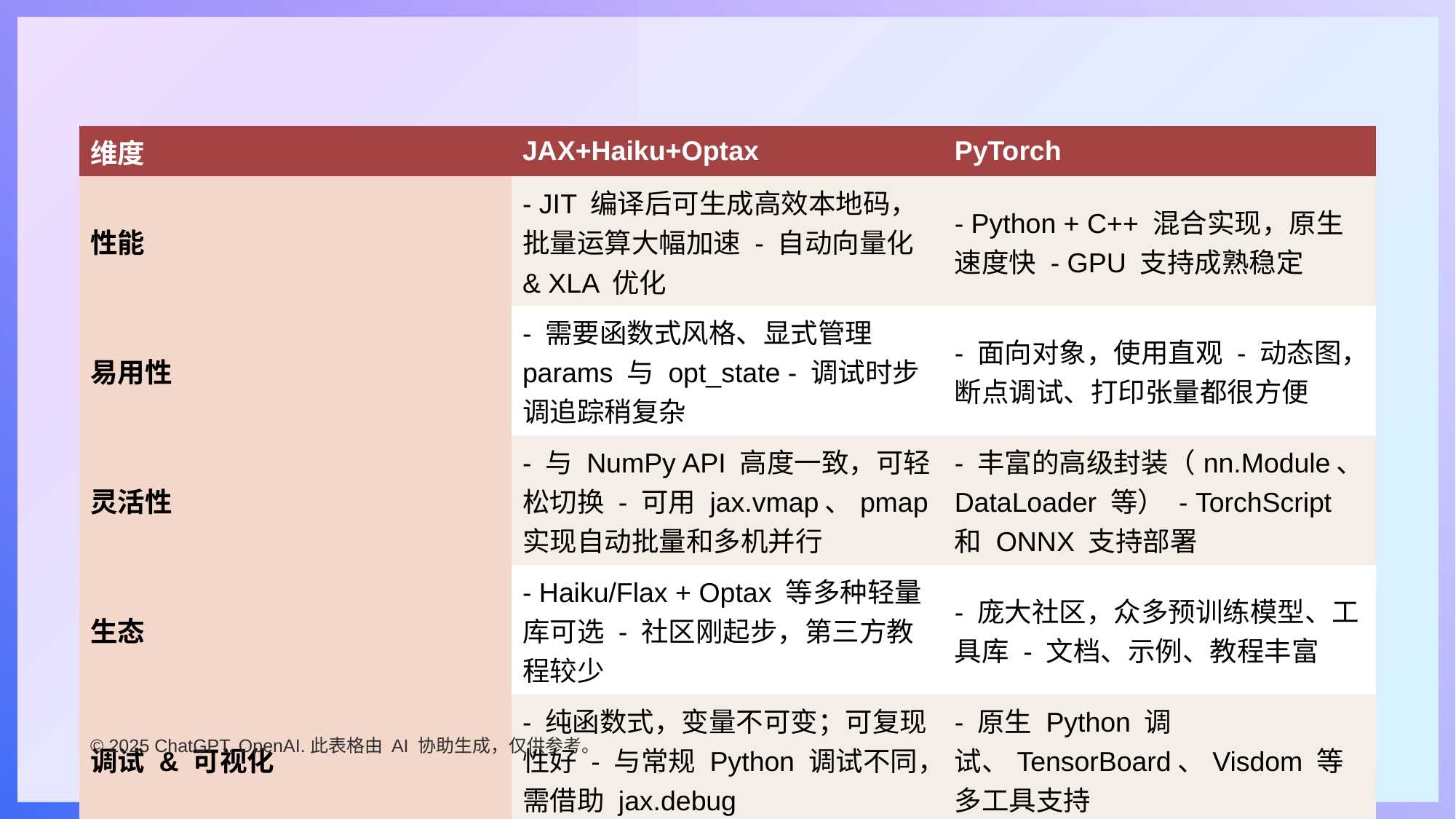

| 维度 | JAX+Haiku+Optax | PyTorch |
| --- | --- | --- |
| 性能 | - JIT 编译后可生成高效本地码，批量运算大幅加速 - 自动向量化 & XLA 优化 | - Python + C++ 混合实现，原生速度快 - GPU 支持成熟稳定 |
| 易用性 | - 需要函数式风格、显式管理 params 与 opt\_state - 调试时步调追踪稍复杂 | - 面向对象，使用直观 - 动态图，断点调试、打印张量都很方便 |
| 灵活性 | - 与 NumPy API 高度一致，可轻松切换 - 可用 jax.vmap、pmap 实现自动批量和多机并行 | - 丰富的高级封装（nn.Module、DataLoader 等） - TorchScript 和 ONNX 支持部署 |
| 生态 | - Haiku/Flax + Optax 等多种轻量库可选 - 社区刚起步，第三方教程较少 | - 庞大社区，众多预训练模型、工具库 - 文档、示例、教程丰富 |
| 调试 & 可视化 | - 纯函数式，变量不可变；可复现性好 - 与常规 Python 调试不同，需借助 jax.debug | - 原生 Python 调试、TensorBoard、Visdom 等多工具支持 |
© 2025 ChatGPT, OpenAI.此表格由 AI 协助生成，仅供参考。